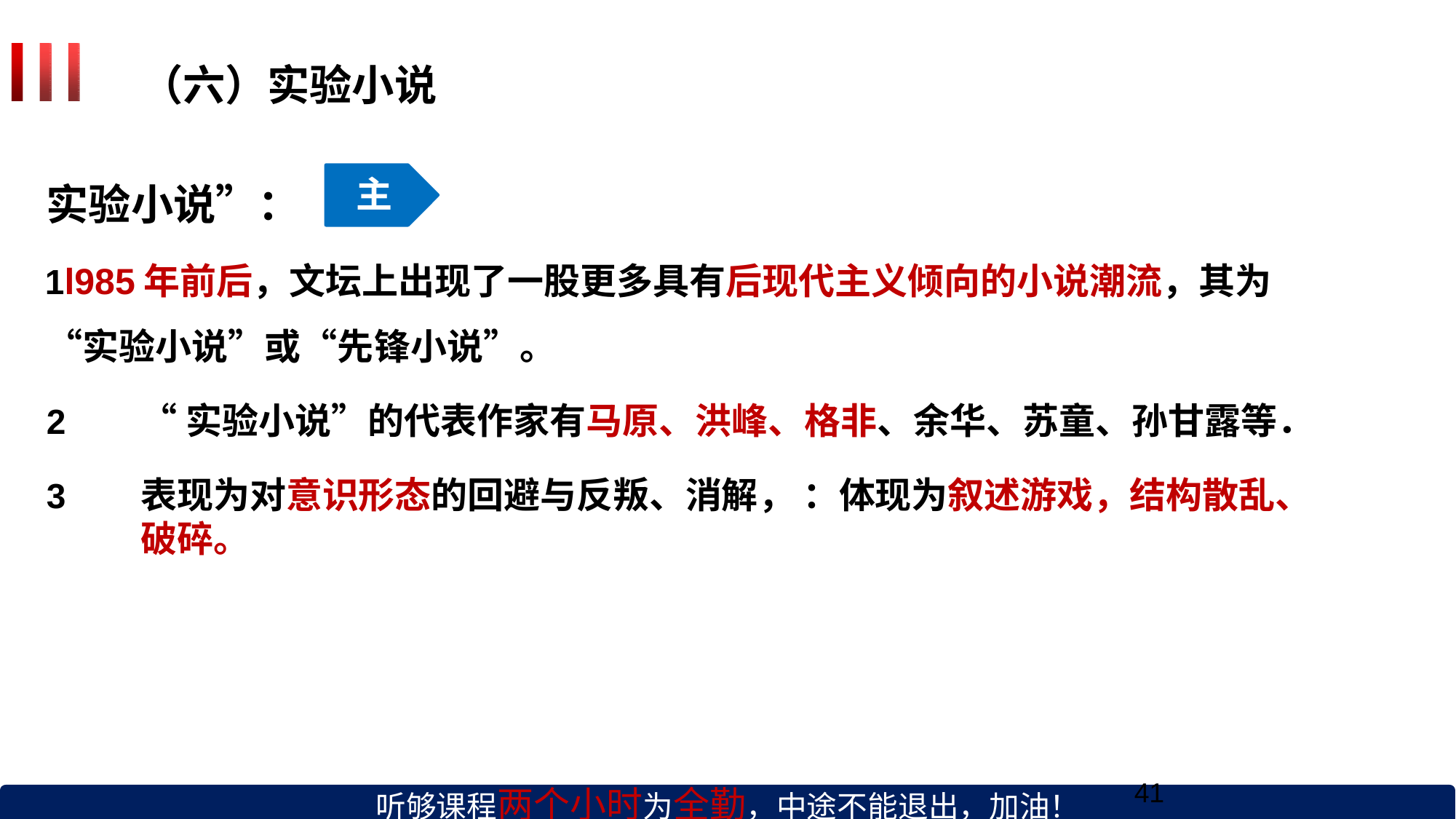

# （六）实验小说

主
实验小说”：
l985年前后，文坛上出现了一股更多具有后现代主义倾向的小说潮流，其为  “实验小说”或“先锋小说”。
“实验小说”的代表作家有马原、洪峰、格非、余华、苏童、孙甘露等．
表现为对意识形态的回避与反叛、消解， ：体现为叙述游戏，结构散乱、破碎。
41

听够课程两个小时为全勤，中途不能退出，加油！